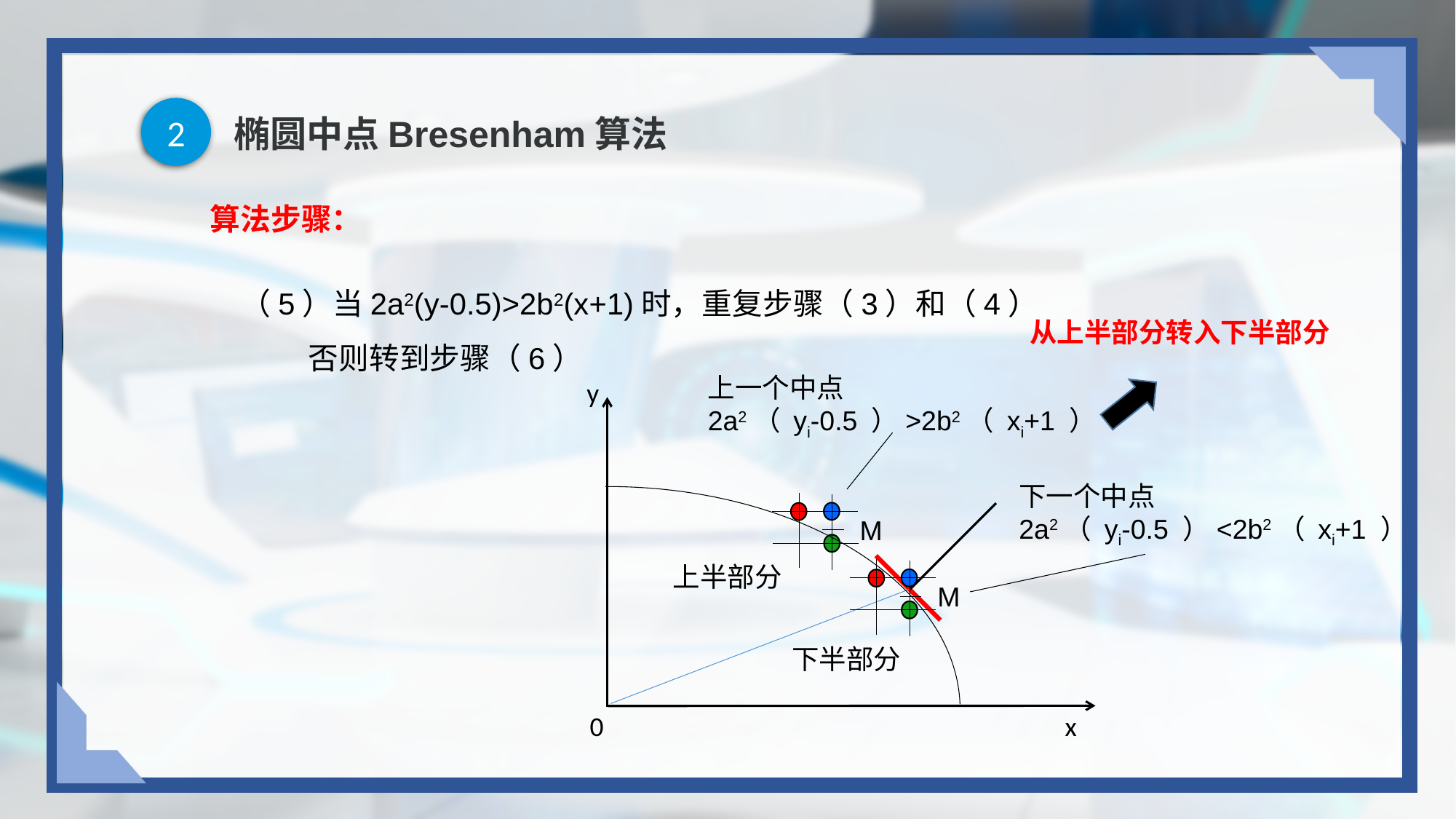

2
# 椭圆中点Bresenham算法
算法步骤：
（5）当2a2(y-0.5)>2b2(x+1)时，重复步骤（3）和（4）
         否则转到步骤（6）

从上半部分转入下半部分
上一个中点
2a2（ yi-0.5 ）>2b2（ xi+1 ）
y

下一个中点
2a2（ yi-0.5 ）<2b2（ xi+1 ）

M

上半部分

M

下半部分
x
0